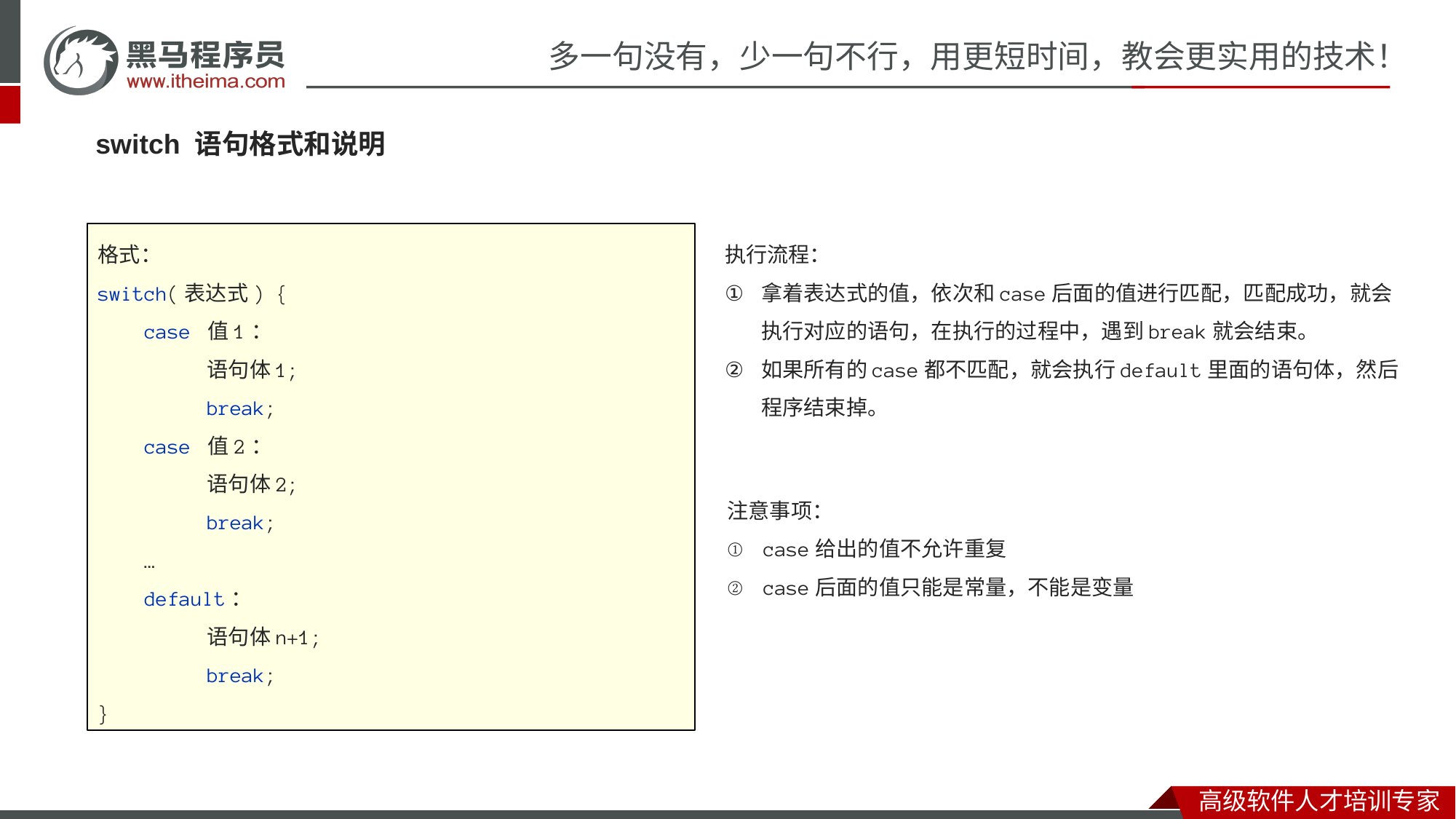

#
switch 语句格式和说明
格式：
switch(表达式) {
    case 值1：
	语句体1;
	break;
    case 值2：
	语句体2;
	break;
    …
    default：
	语句体n+1;
	break;
}
执行流程：
拿着表达式的值，依次和case后面的值进行匹配，匹配成功，就会执行对应的语句，在执行的过程中，遇到break就会结束。
如果所有的case都不匹配，就会执行default里面的语句体，然后程序结束掉。
注意事项：
case给出的值不允许重复
case后面的值只能是常量，不能是变量